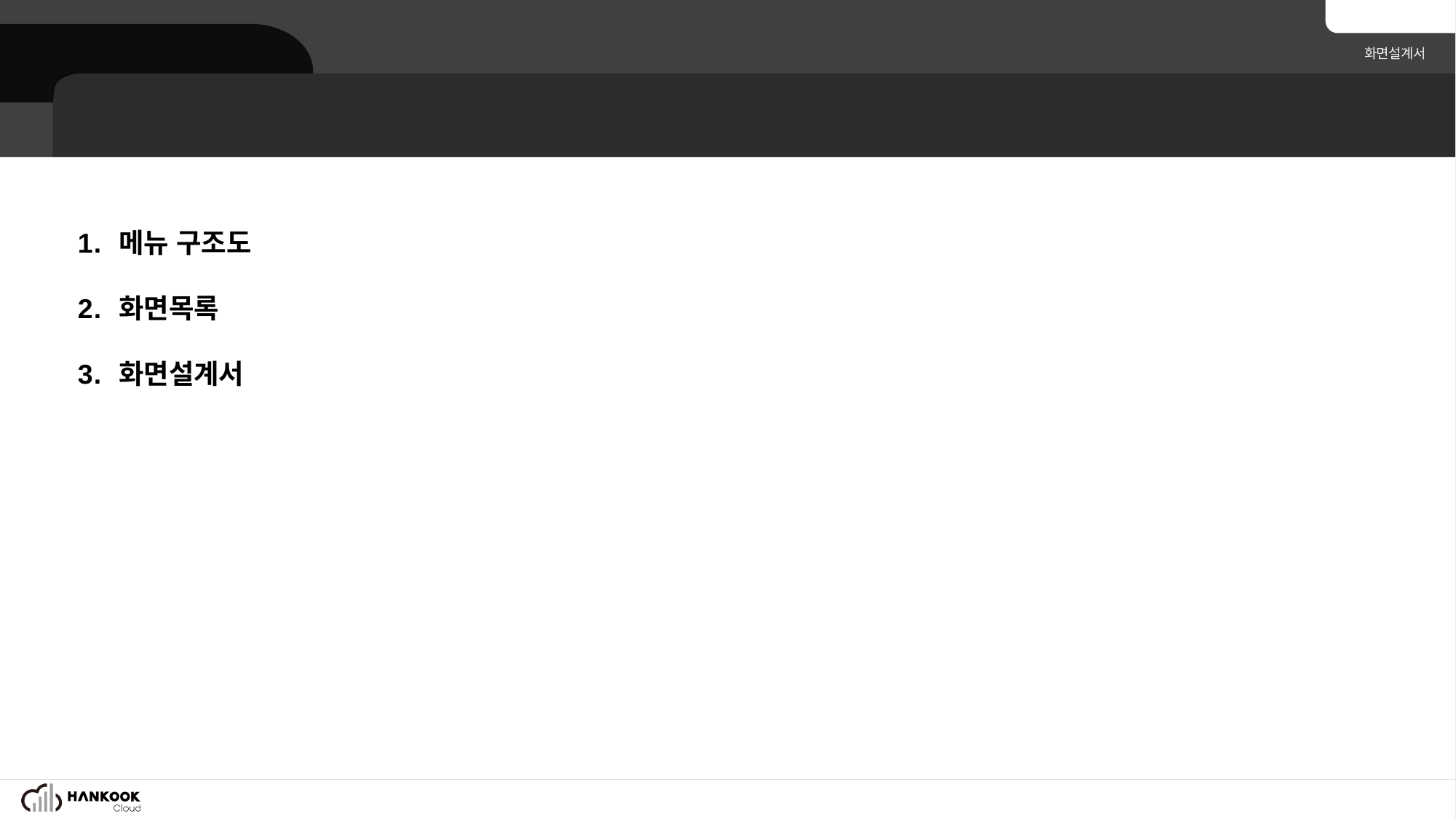

지능형 KMS 기반의 오픈소스 플랫폼 개발
목차
메뉴 구조도
화면목록
화면설계서